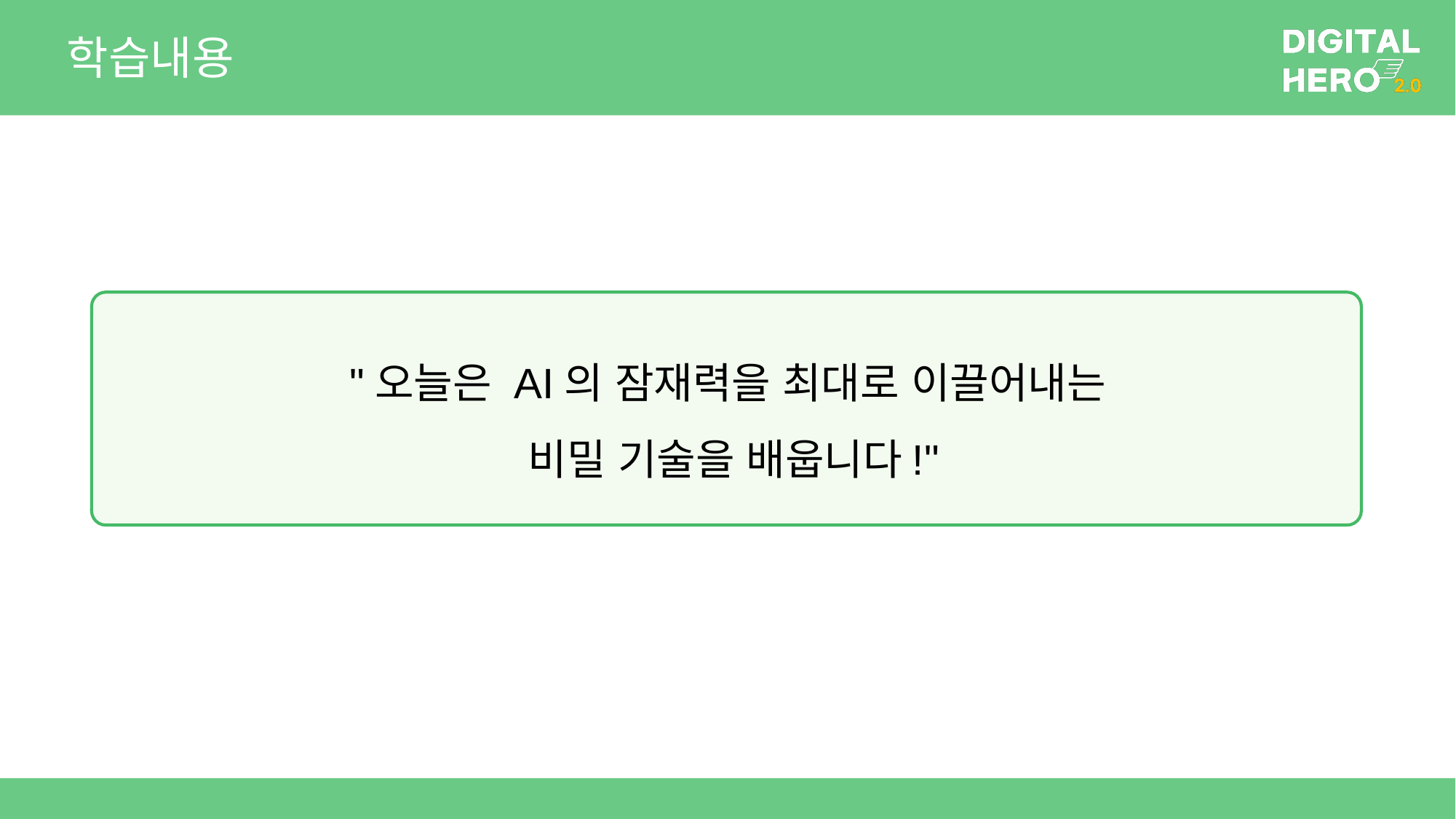

# 학습내용

"오늘은 AI의 잠재력을 최대로 이끌어내는
비밀 기술을 배웁니다!"